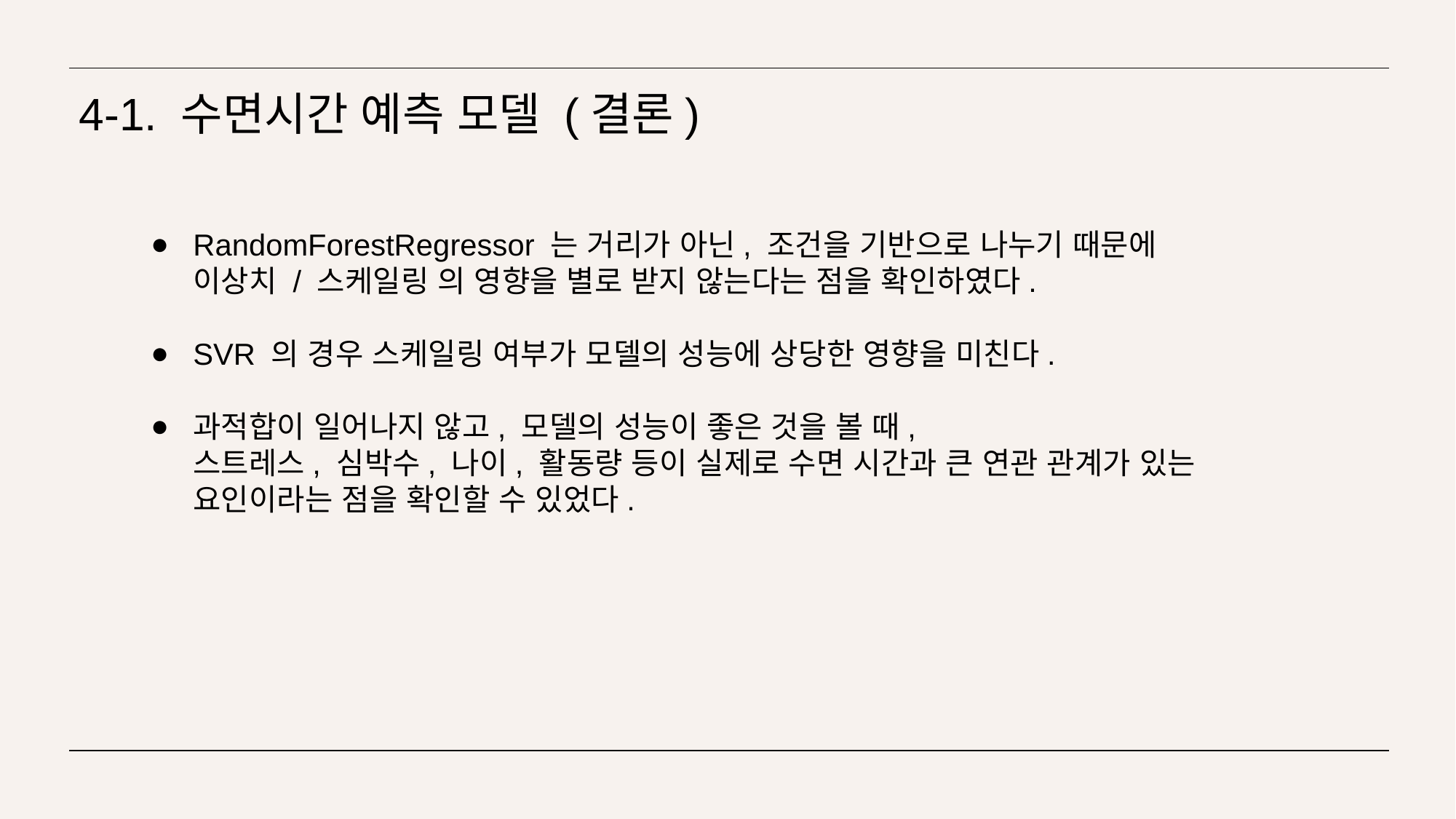

# 4-1. 수면시간 예측 모델 (결론)
RandomForestRegressor 는 거리가 아닌, 조건을 기반으로 나누기 때문에
이상치 / 스케일링 의 영향을 별로 받지 않는다는 점을 확인하였다.

SVR 의 경우 스케일링 여부가 모델의 성능에 상당한 영향을 미친다.

과적합이 일어나지 않고, 모델의 성능이 좋은 것을 볼 때,
스트레스, 심박수, 나이, 활동량 등이 실제로 수면 시간과 큰 연관 관계가 있는 요인이라는 점을 확인할 수 있었다.